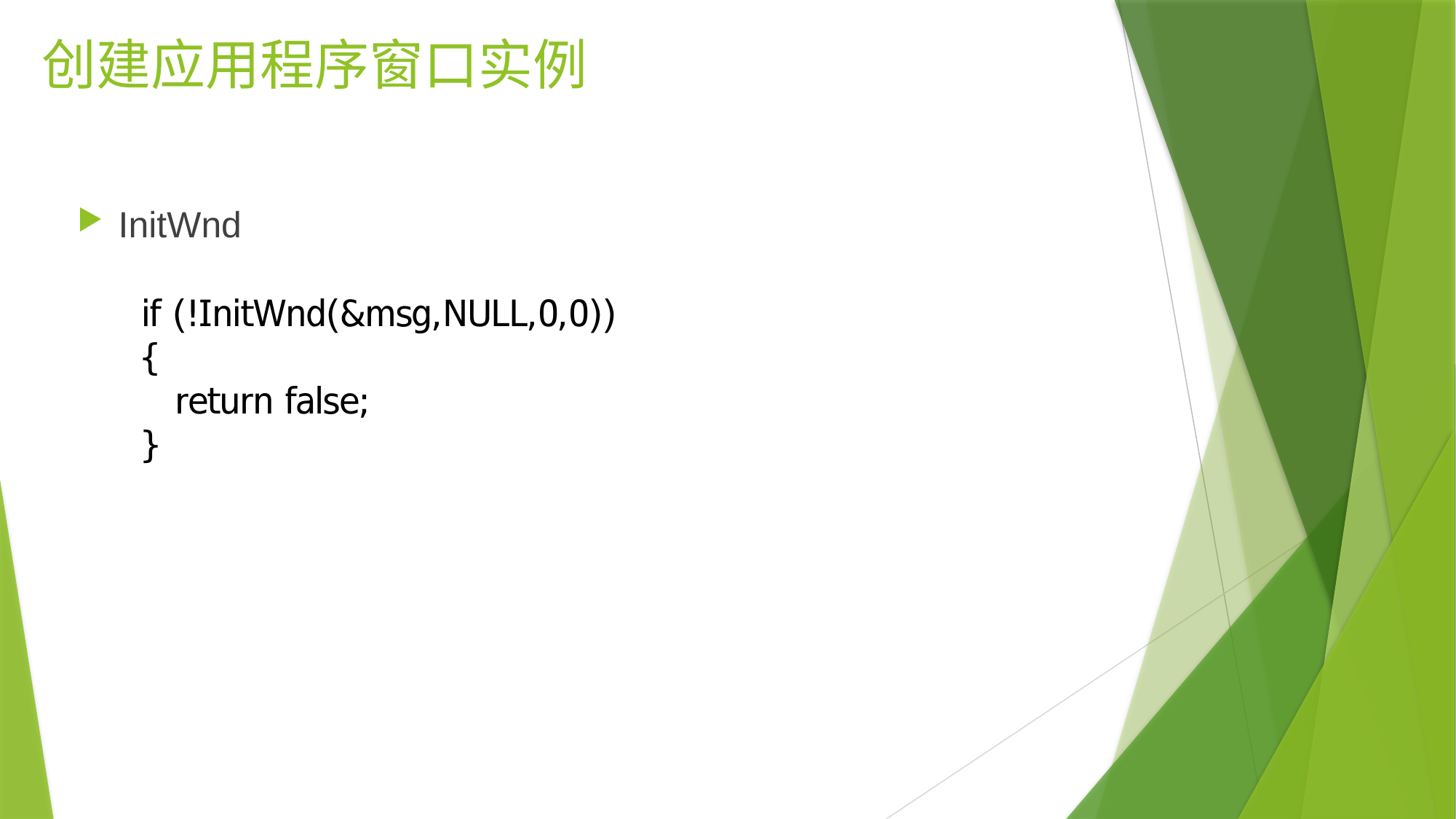

# 创建应用程序窗口实例
InitWnd
if (!InitWnd(&msg,NULL,0,0))
{
   return false;
}